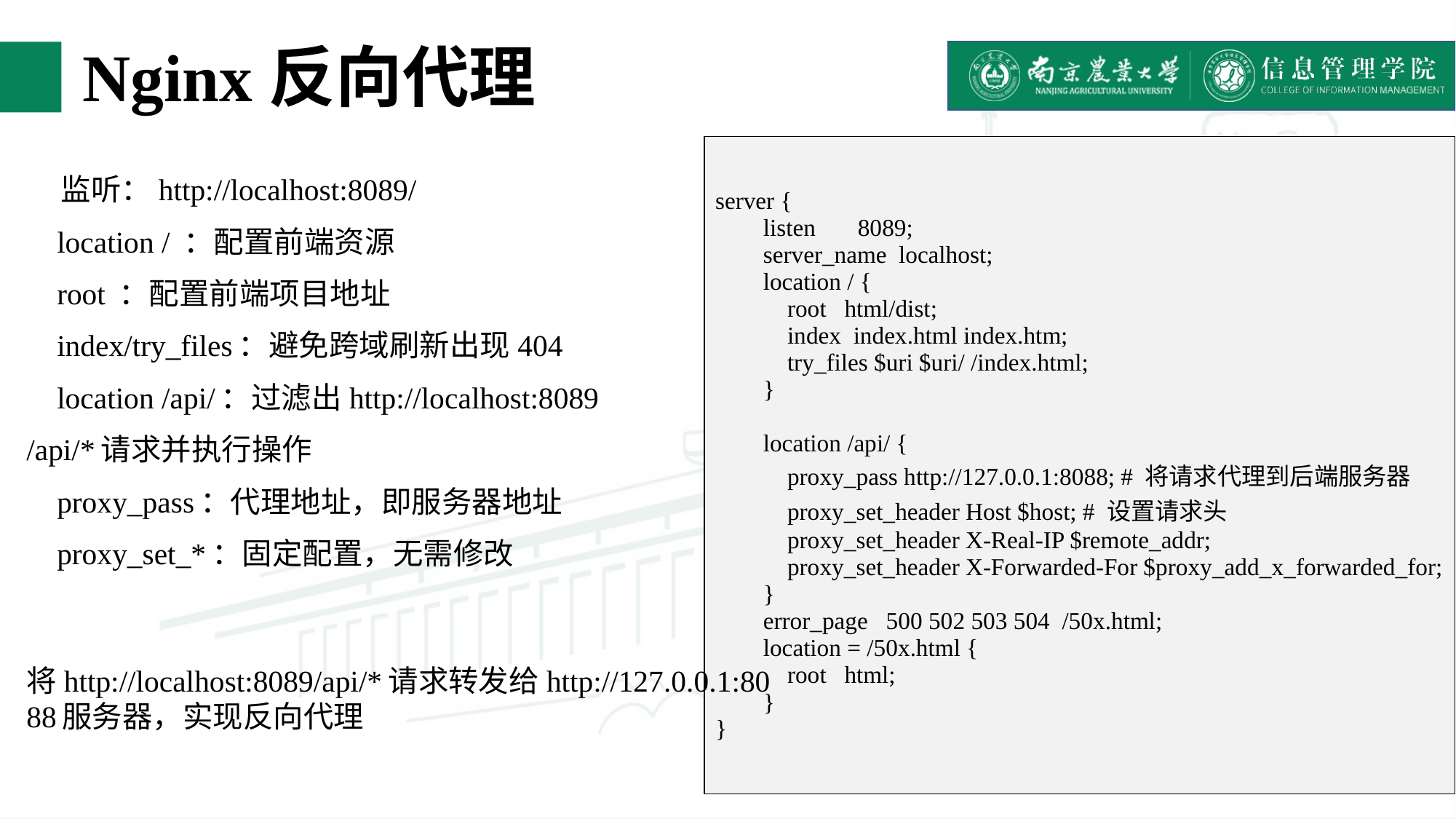

# Nginx反向代理
| server { listen 8089; server\_name localhost; location / { root html/dist; index index.html index.htm; try\_files $uri $uri/ /index.html; } location /api/ { proxy\_pass http://127.0.0.1:8088; # 将请求代理到后端服务器 proxy\_set\_header Host $host; # 设置请求头 proxy\_set\_header X-Real-IP $remote\_addr; proxy\_set\_header X-Forwarded-For $proxy\_add\_x\_forwarded\_for; } error\_page 500 502 503 504 /50x.html; location = /50x.html { root html; } } |
| --- |
    监听：http://localhost:8089/
    location / ：配置前端资源
    root ：配置前端项目地址
    index/try_files：避免跨域刷新出现404
    location /api/：过滤出http://localhost:8089
/api/*请求并执行操作
    proxy_pass：代理地址，即服务器地址
    proxy_set_*：固定配置，无需修改

    将http://localhost:8089/api/*请求转发给http://127.0.0.1:8088服务器，实现反向代理